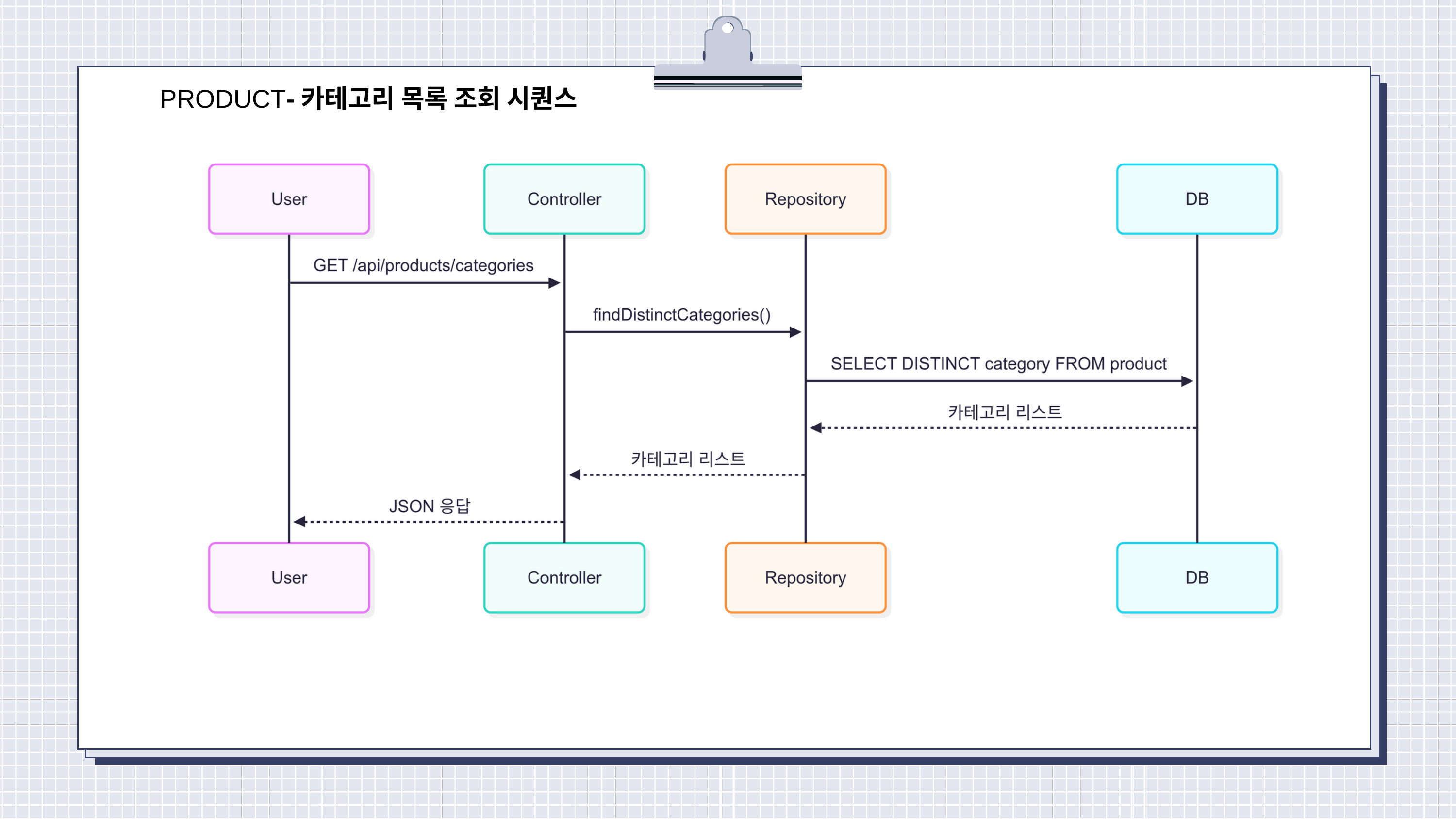

PRODUCT-카테고리 목록 조회 시퀀스

진행 상황 요약